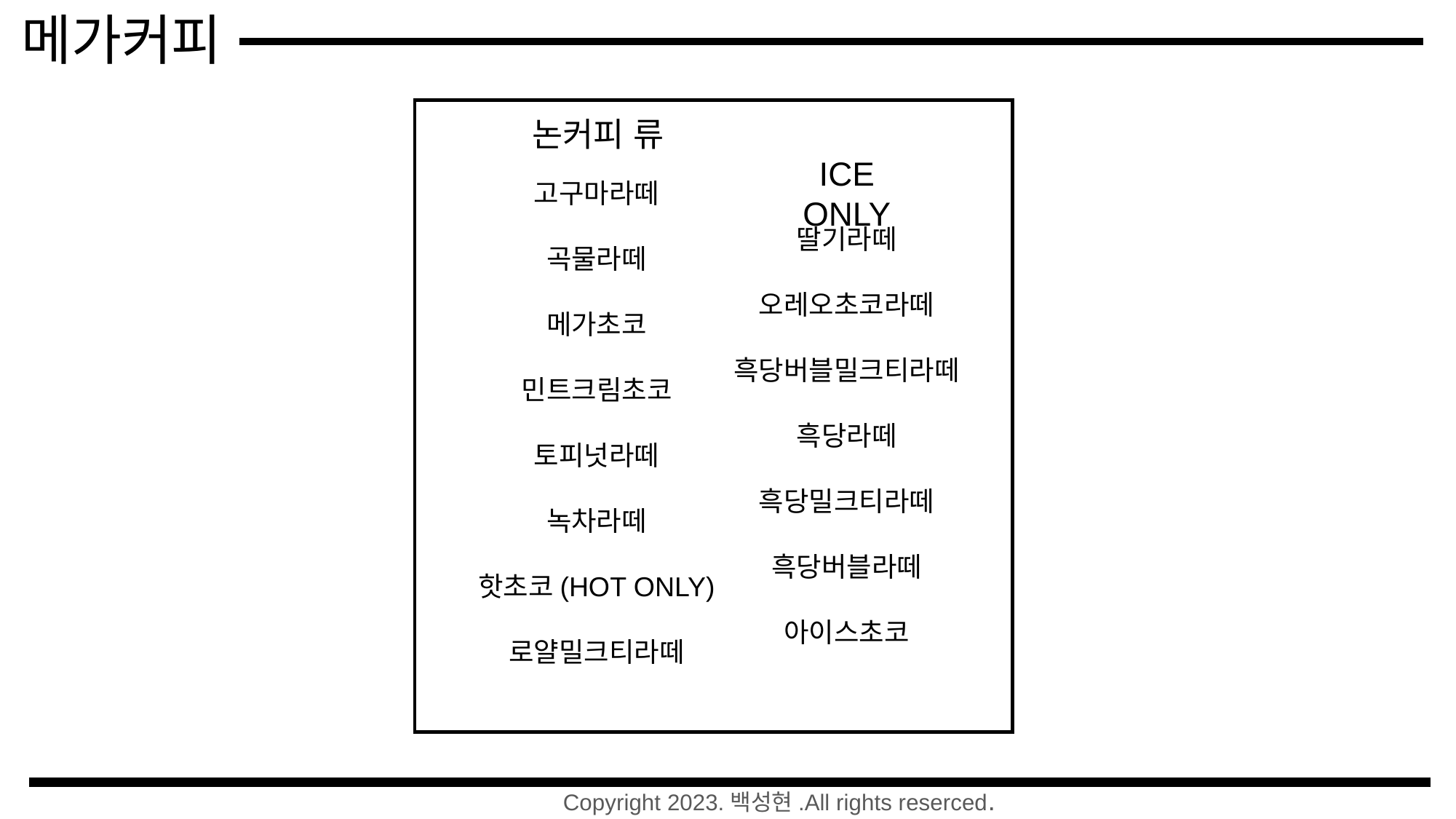

메가커피

논커피 류
ICE ONLY
고구마라떼

곡물라떼

메가초코

민트크림초코

토피넛라떼

녹차라떼

핫초코(HOT ONLY)

로얄밀크티라떼
딸기라떼

오레오초코라떼

흑당버블밀크티라떼

흑당라떼

흑당밀크티라떼

흑당버블라떼

아이스초코

Copyright 2023.백성현.All rights reserced.